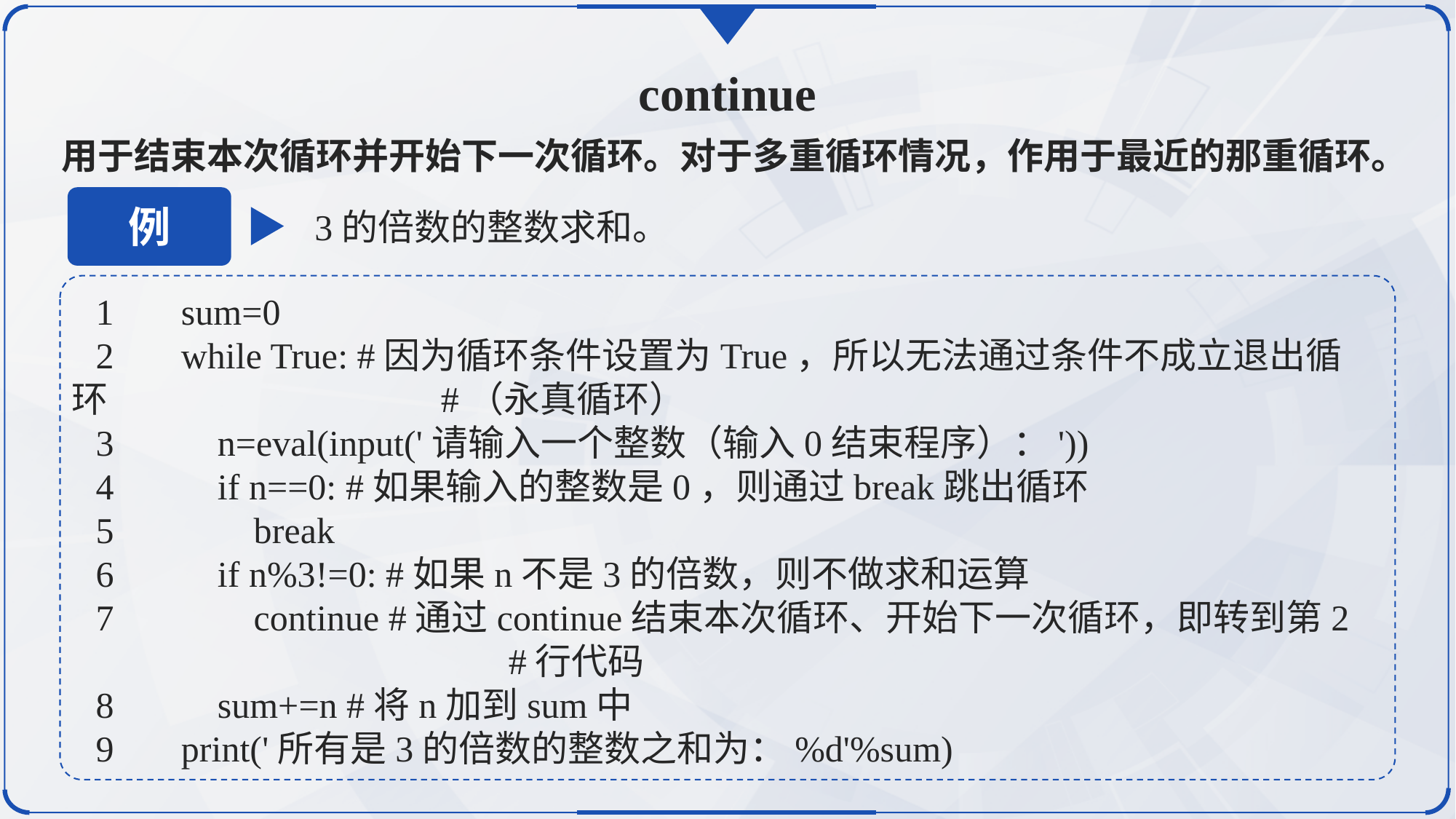

continue
用于结束本次循环并开始下一次循环。对于多重循环情况，作用于最近的那重循环。

例
3的倍数的整数求和。

1	sum=0
2	while True: #因为循环条件设置为True，所以无法通过条件不成立退出循环			    #（永真循环）
3	    n=eval(input('请输入一个整数（输入0结束程序）：'))
4	    if n==0: #如果输入的整数是0，则通过break跳出循环
5	        break
6	    if n%3!=0: #如果n不是3的倍数，则不做求和运算
7	        continue #通过continue结束本次循环、开始下一次循环，即转到第2				#行代码
8	    sum+=n #将n加到sum中
9	print('所有是3的倍数的整数之和为：%d'%sum)